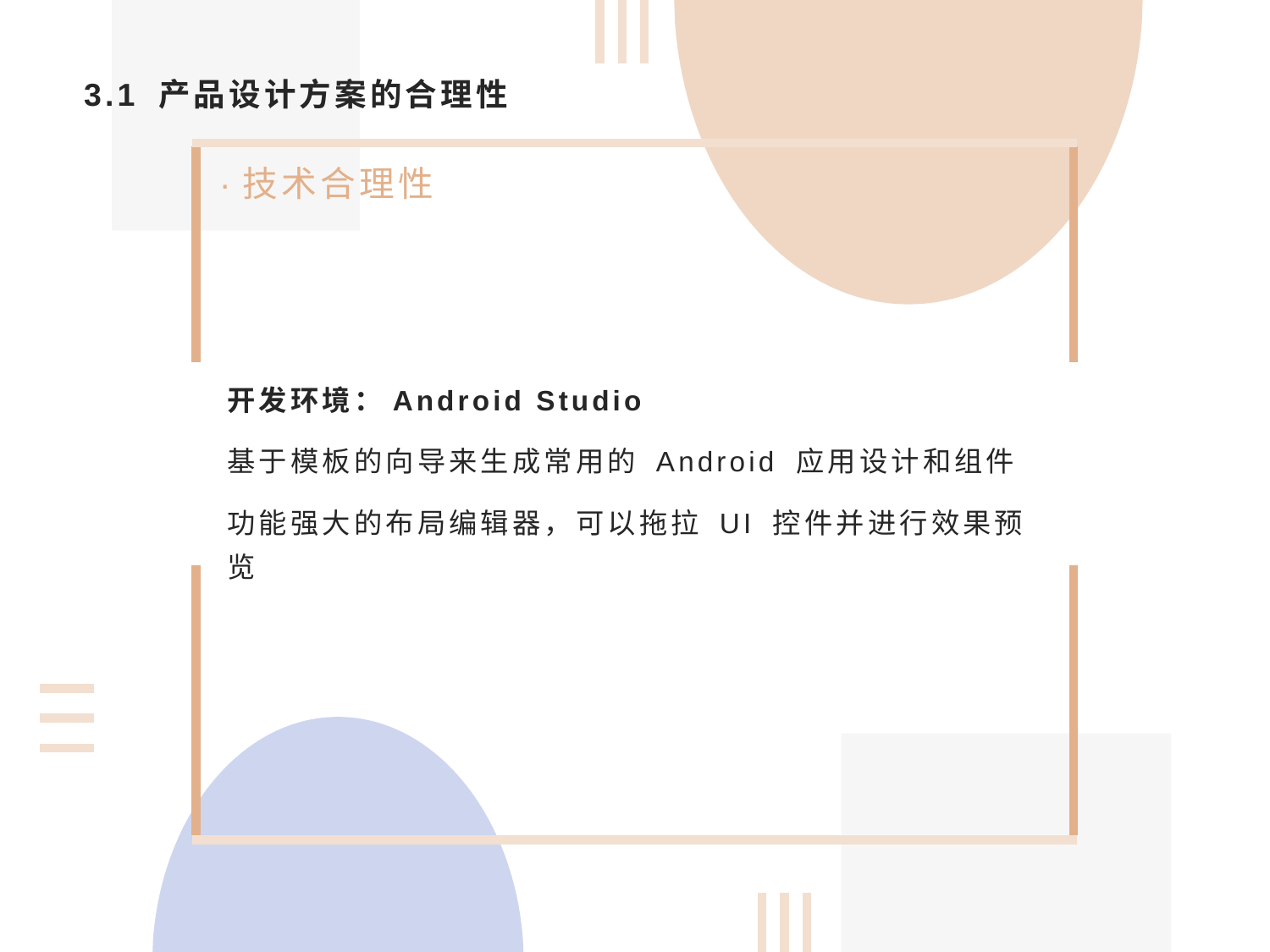

# 3.1 产品设计方案的合理性
·技术合理性

开发环境：Android Studio
基于模板的向导来生成常用的 Android 应用设计和组件
功能强大的布局编辑器，可以拖拉 UI 控件并进行效果预览